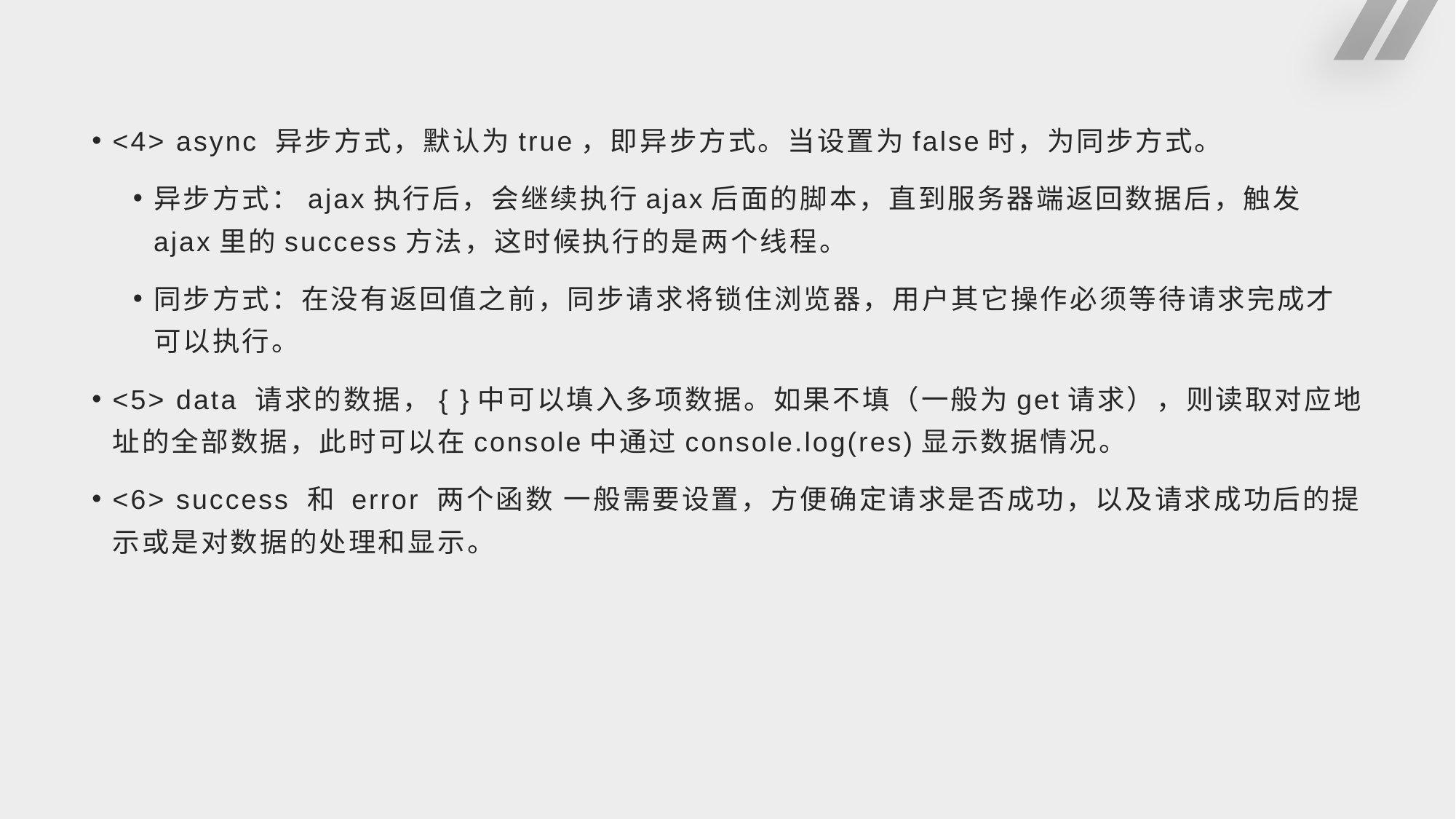

#
<4> async 异步方式，默认为true，即异步方式。当设置为false时，为同步方式。
异步方式：ajax执行后，会继续执行ajax后面的脚本，直到服务器端返回数据后，触发ajax里的success方法，这时候执行的是两个线程。
同步方式：在没有返回值之前，同步请求将锁住浏览器，用户其它操作必须等待请求完成才可以执行。
<5> data 请求的数据，{ }中可以填入多项数据。如果不填（一般为get请求），则读取对应地址的全部数据，此时可以在console中通过console.log(res)显示数据情况。
<6> success 和 error 两个函数 一般需要设置，方便确定请求是否成功，以及请求成功后的提示或是对数据的处理和显示。